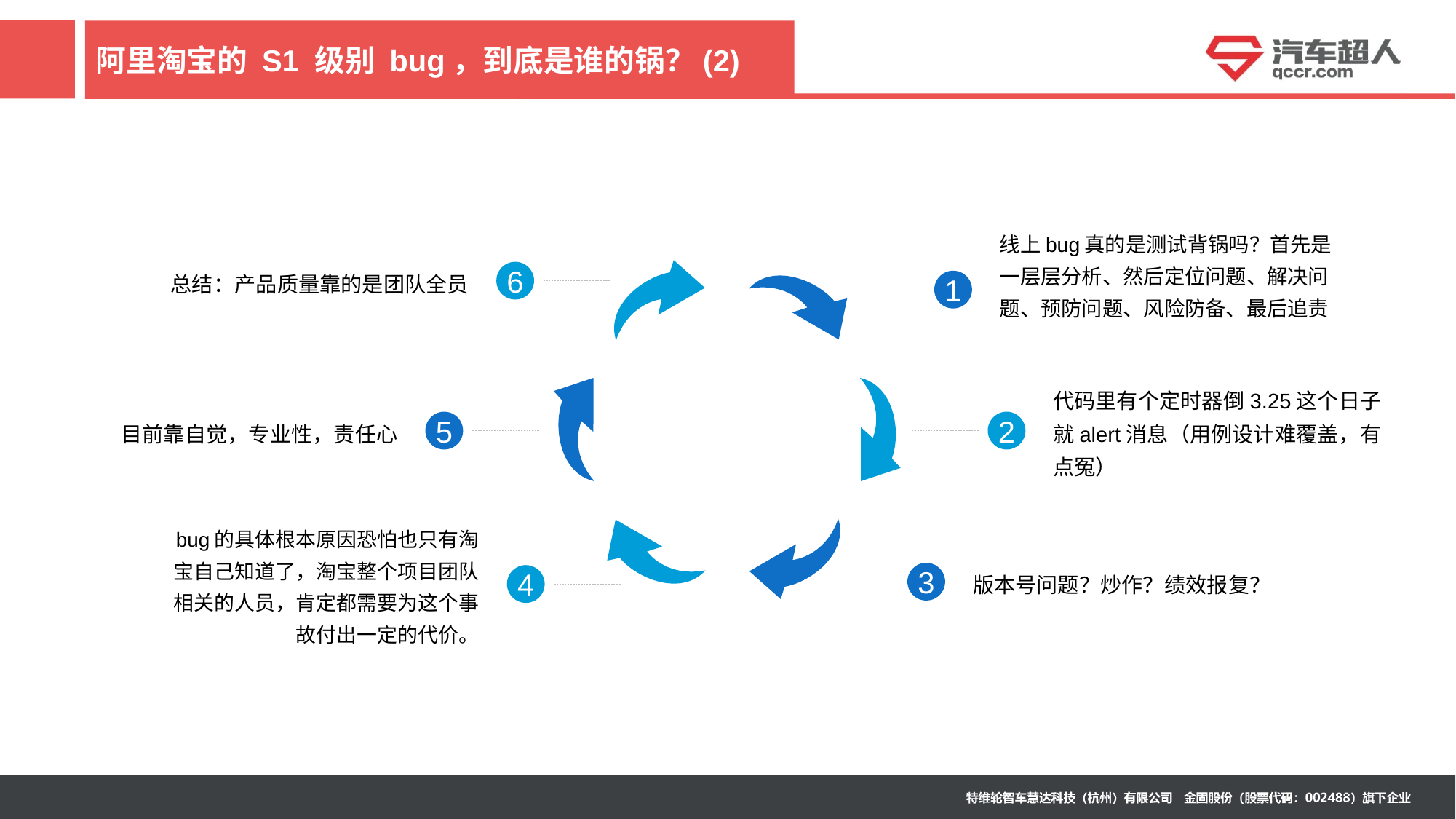

# 阿里淘宝的 S1 级别 bug，到底是谁的锅？(2)
总结：产品质量靠的是团队全员
线上bug真的是测试背锅吗？首先是一层层分析、然后定位问题、解决问题、预防问题、风险防备、最后追责

6
1

目前靠自觉，专业性，责任心
代码里有个定时器倒3.25这个日子就alert消息（用例设计难覆盖，有点冤）

5
2
版本号问题？炒作？绩效报复？
bug的具体根本原因恐怕也只有淘宝自己知道了，淘宝整个项目团队相关的人员，肯定都需要为这个事故付出一定的代价。

3
4